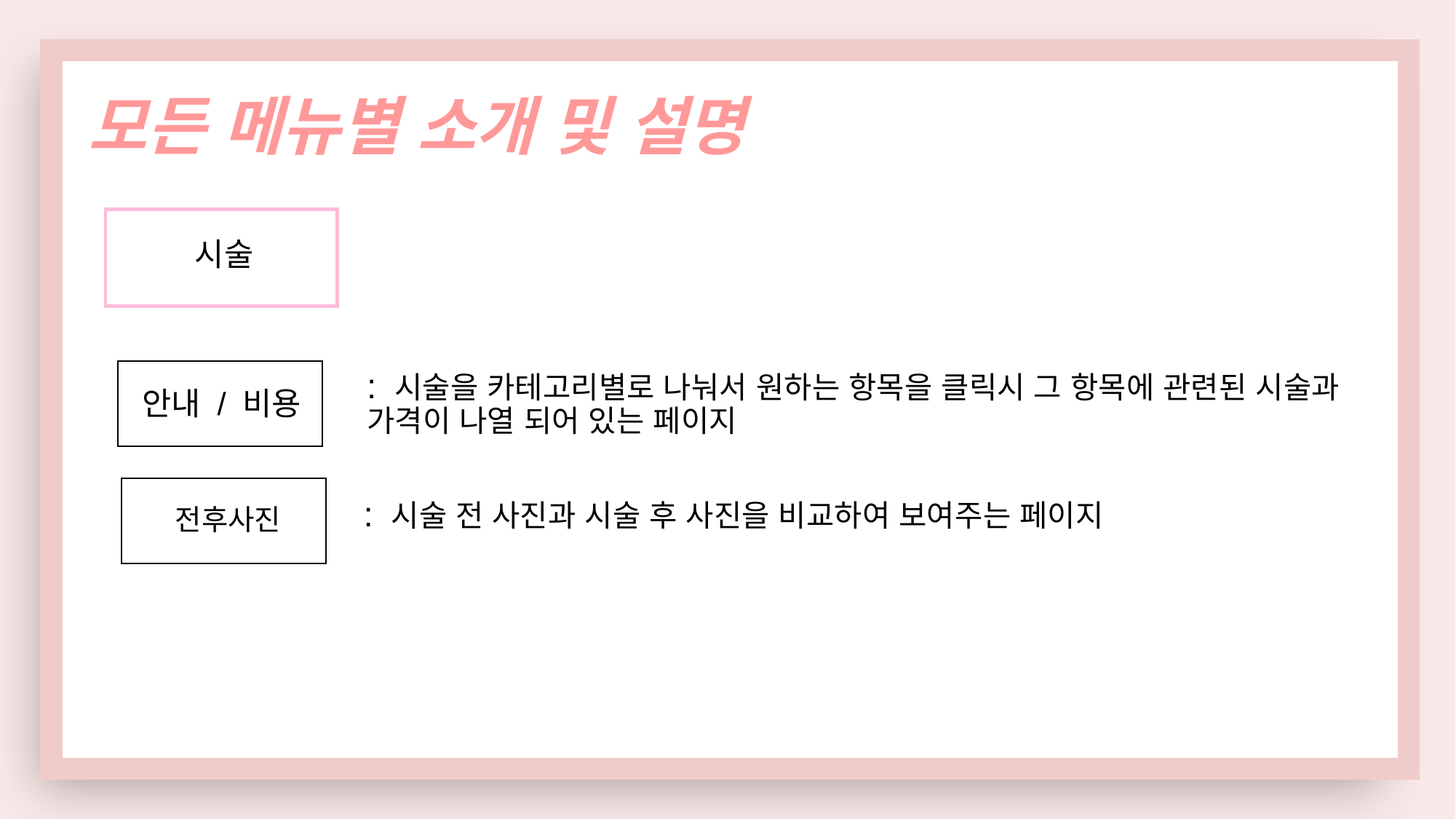

모든 메뉴별 소개 및 설명

시술

: 시술을 카테고리별로 나눠서 원하는 항목을 클릭시 그 항목에 관련된 시술과 가격이 나열 되어 있는 페이지

안내 / 비용

: 시술 전 사진과 시술 후 사진을 비교하여 보여주는 페이지

전후사진